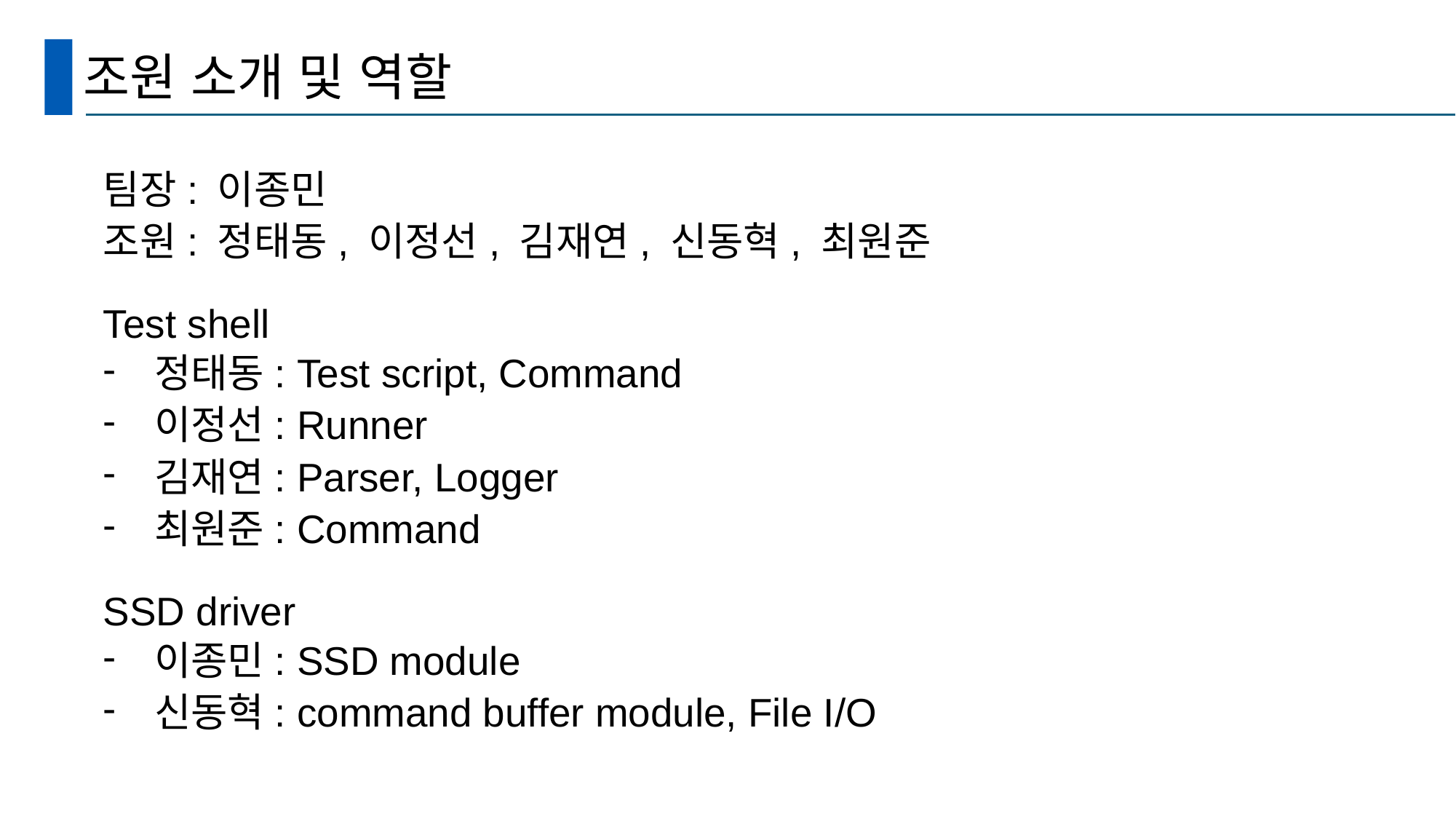

# 조원 소개 및 역할
팀장: 이종민
조원: 정태동, 이정선, 김재연, 신동혁, 최원준

Test shell
정태동: Test script, Command
이정선: Runner
김재연: Parser, Logger
최원준: Command

SSD driver
이종민: SSD module
신동혁: command buffer module, File I/O